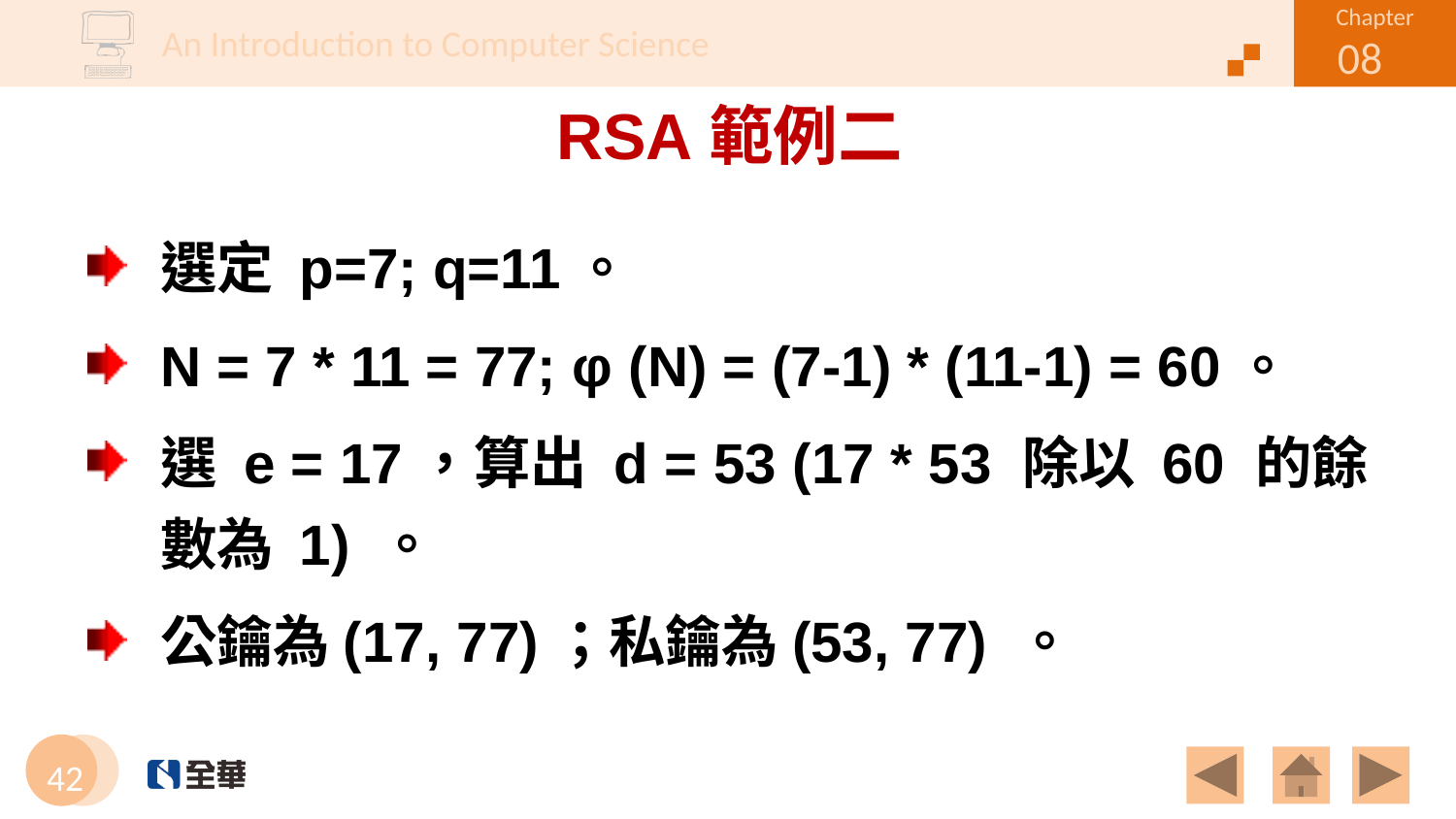

# RSA範例二
選定 p=7; q=11。
N = 7 * 11 = 77; φ (N) = (7-1) * (11-1) = 60。
選 e = 17，算出 d = 53 (17 * 53 除以 60 的餘數為 1) 。
公鑰為(17, 77)；私鑰為(53, 77) 。